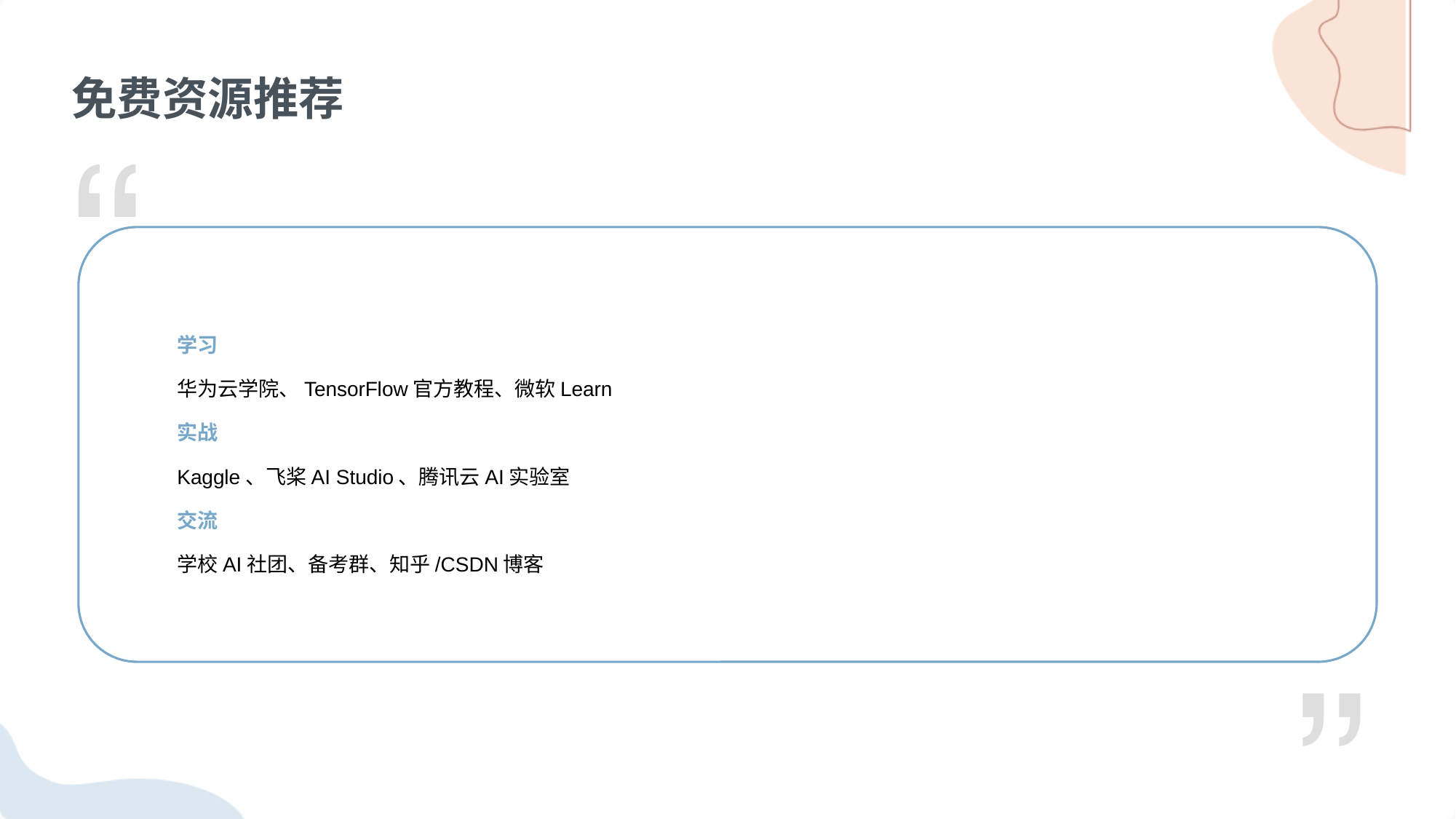

免费资源推荐
“

学习
华为云学院、TensorFlow官方教程、微软Learn
实战
Kaggle、飞桨AI Studio、腾讯云AI实验室
交流
学校AI社团、备考群、知乎/CSDN博客
”